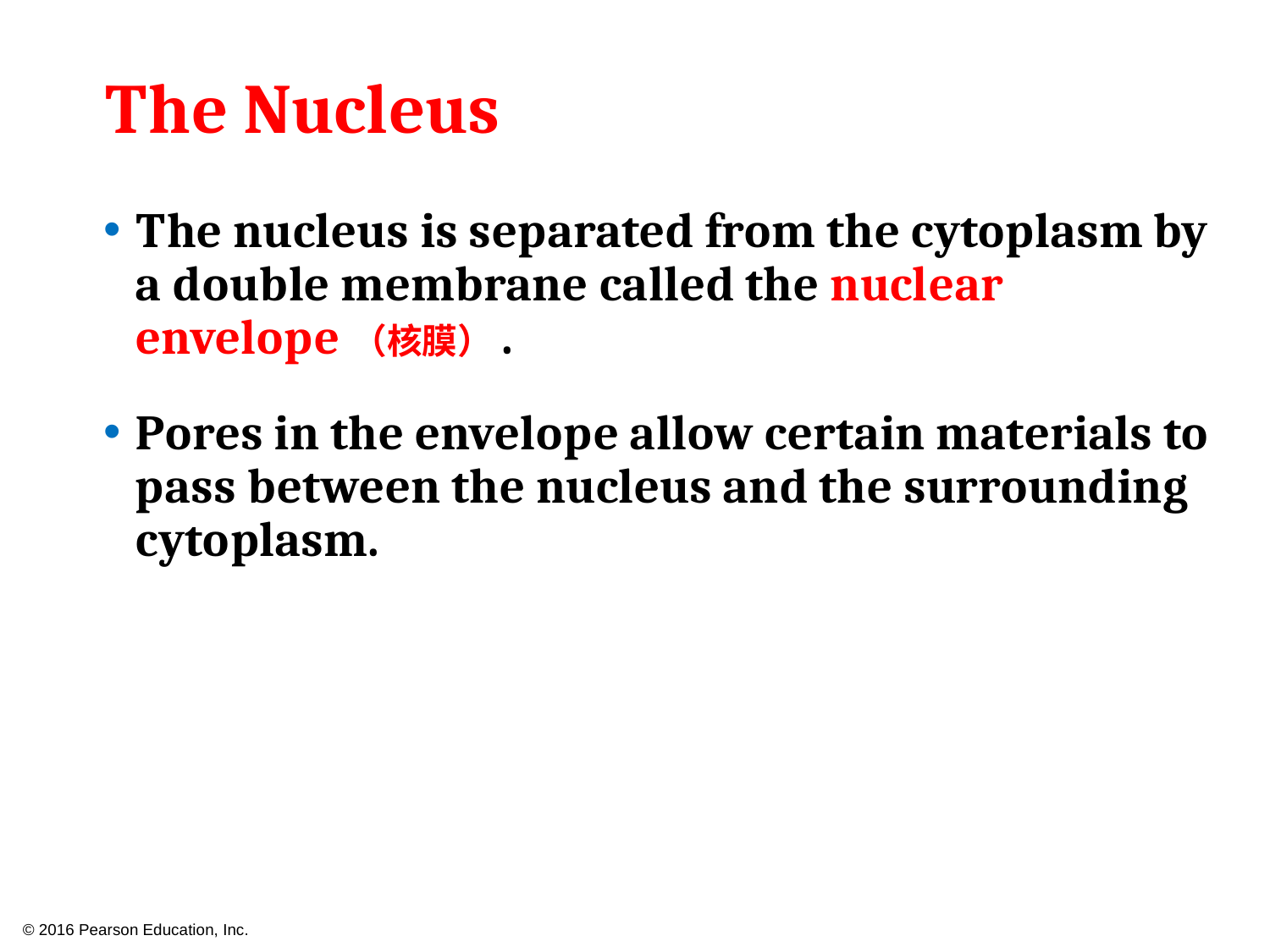

# The Nucleus
The nucleus is separated from the cytoplasm by a double membrane called the nuclear envelope（核膜）.
Pores in the envelope allow certain materials to pass between the nucleus and the surrounding cytoplasm.
© 2016 Pearson Education, Inc.